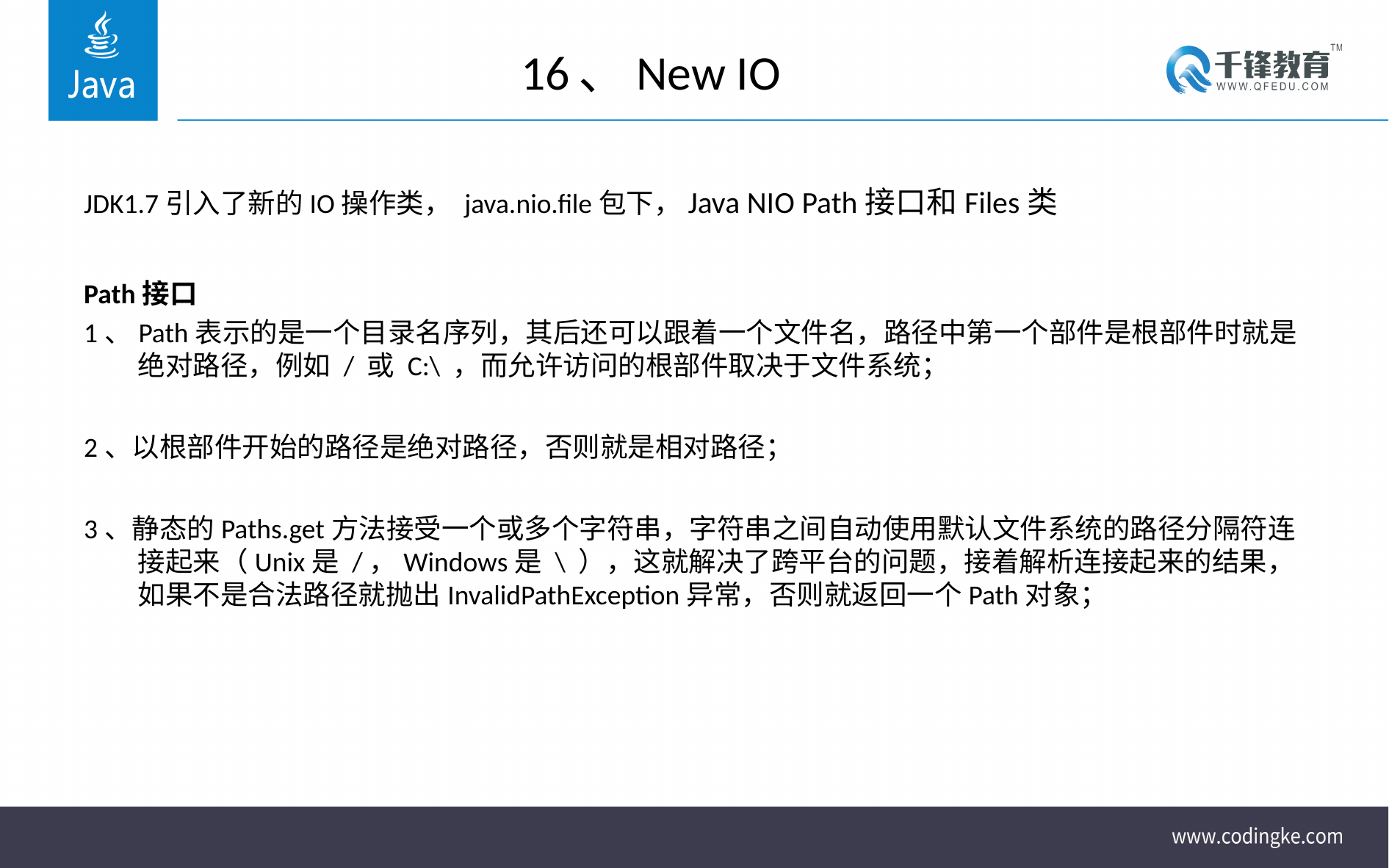

# 16、New IO
JDK1.7引入了新的IO操作类， java.nio.file包下，Java NIO Path接口和Files类

Path接口
1、Path表示的是一个目录名序列，其后还可以跟着一个文件名，路径中第一个部件是根部件时就是绝对路径，例如 / 或 C:\ ，而允许访问的根部件取决于文件系统；

2、以根部件开始的路径是绝对路径，否则就是相对路径；

3、静态的Paths.get方法接受一个或多个字符串，字符串之间自动使用默认文件系统的路径分隔符连接起来（Unix是 /，Windows是 \ ），这就解决了跨平台的问题，接着解析连接起来的结果，如果不是合法路径就抛出InvalidPathException异常，否则就返回一个Path对象；